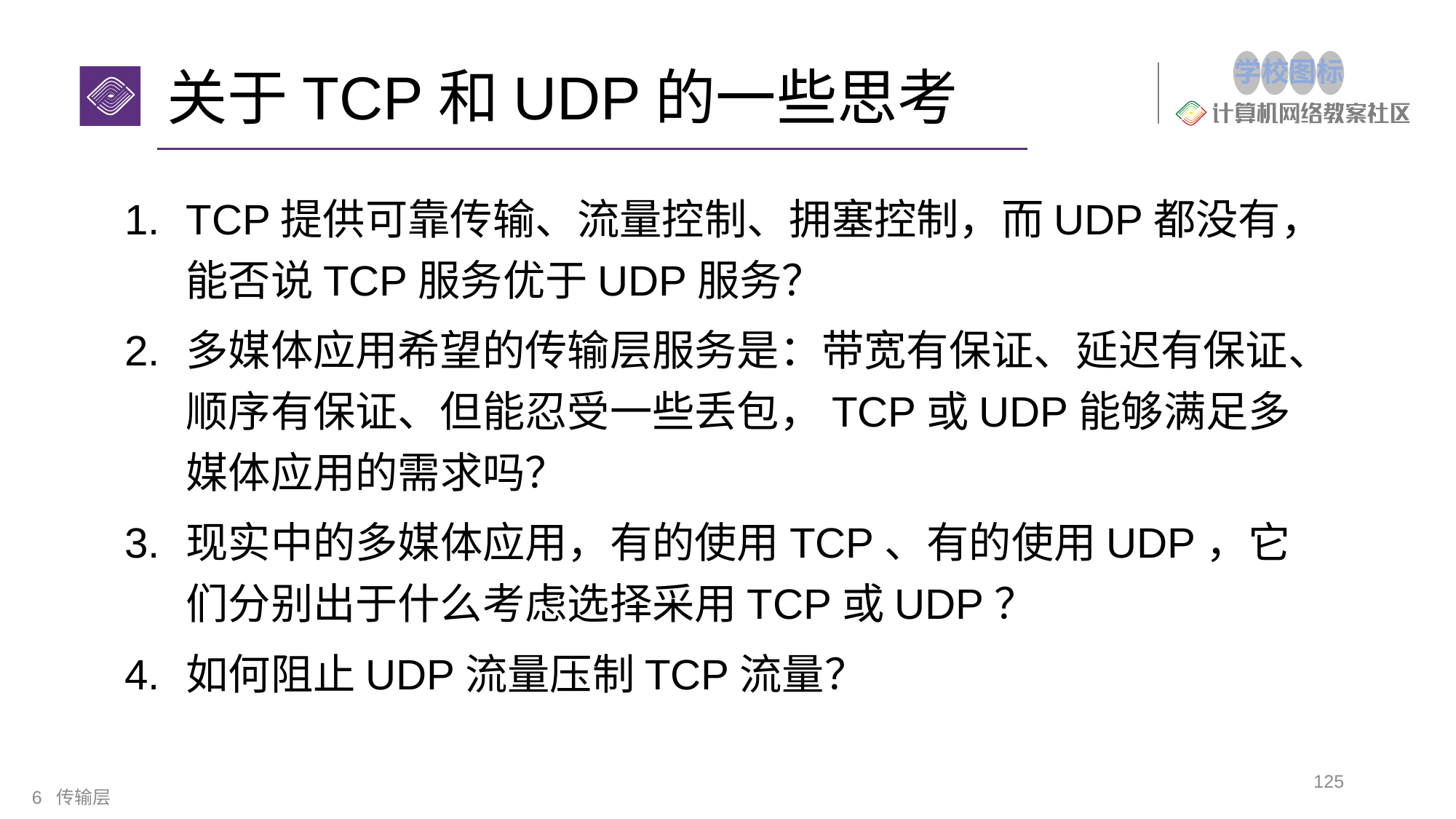

# 关于TCP和UDP的一些思考
TCP提供可靠传输、流量控制、拥塞控制，而UDP都没有，能否说TCP服务优于UDP服务？
多媒体应用希望的传输层服务是：带宽有保证、延迟有保证、顺序有保证、但能忍受一些丢包，TCP或UDP能够满足多媒体应用的需求吗？
现实中的多媒体应用，有的使用TCP、有的使用UDP，它们分别出于什么考虑选择采用TCP或UDP？
如何阻止UDP流量压制TCP流量？

125
6  传输层